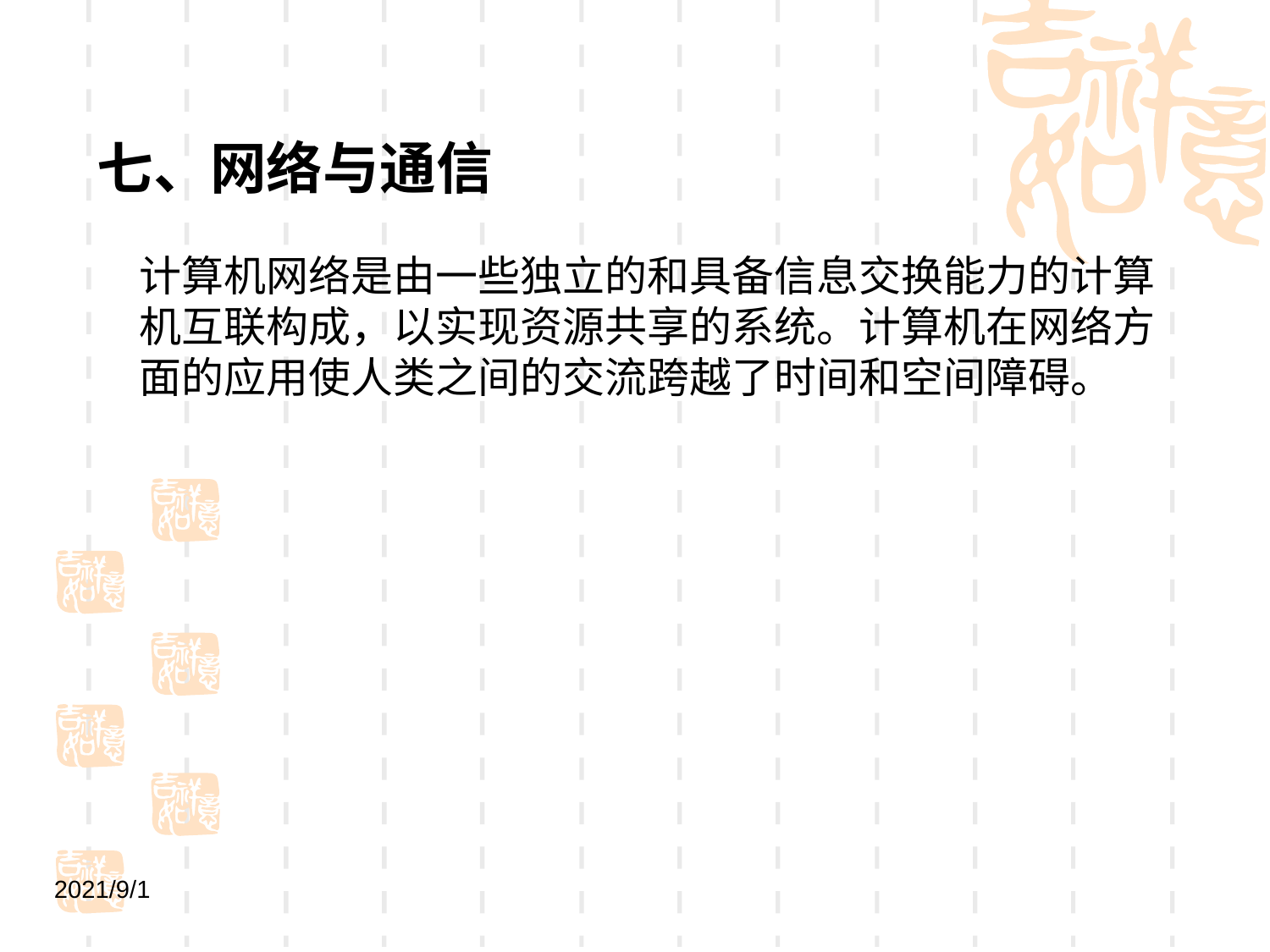

七、网络与通信
计算机网络是由一些独立的和具备信息交换能力的计算机互联构成，以实现资源共享的系统。计算机在网络方面的应用使人类之间的交流跨越了时间和空间障碍。
2021/9/1